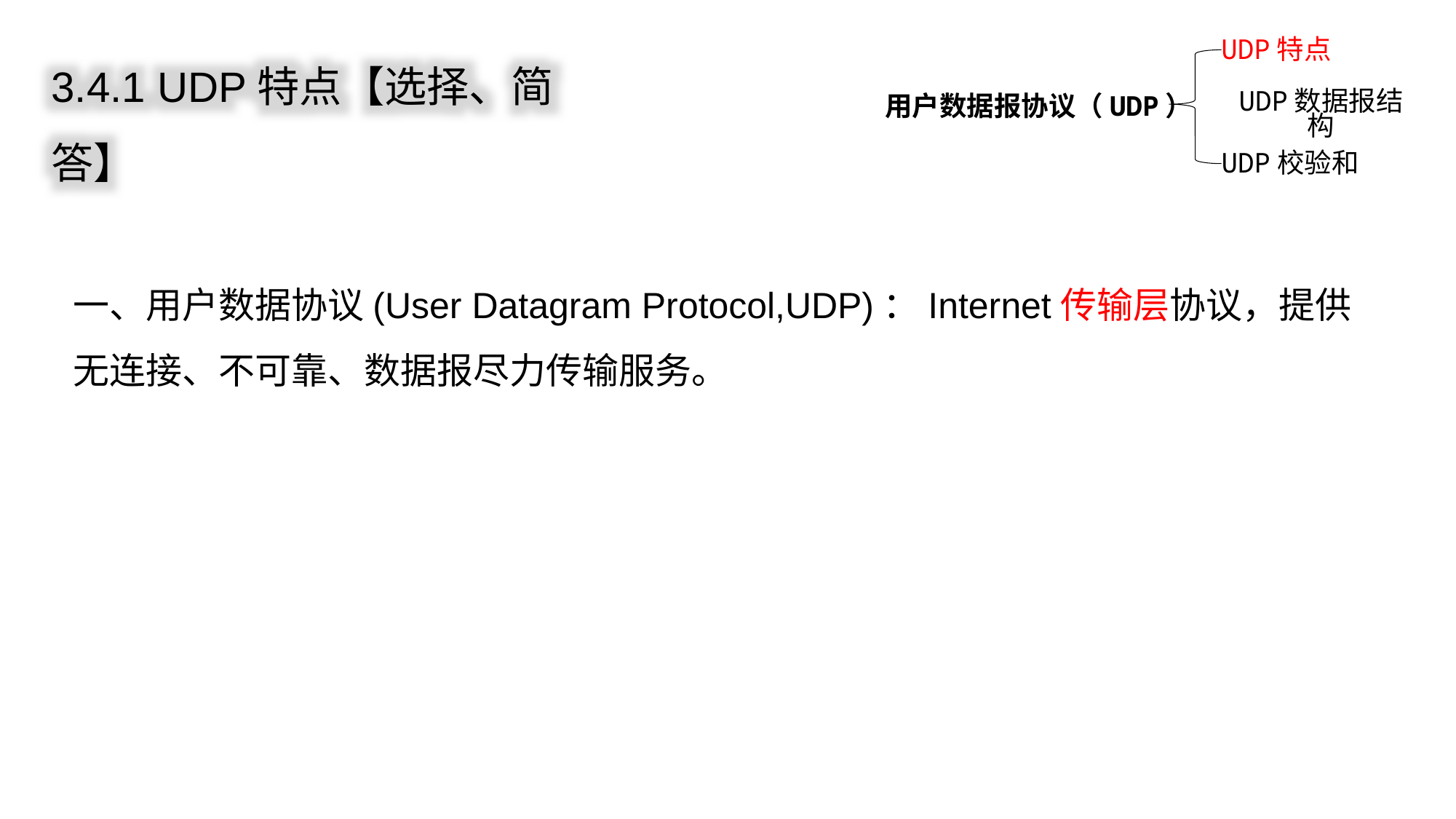

UDP特点

用户数据报协议（UDP）
UDP数据报结构
UDP校验和
3.4.1 UDP特点【选择、简答】
一、用户数据协议(User Datagram Protocol,UDP)：Internet传输层协议，提供无连接、不可靠、数据报尽力传输服务。